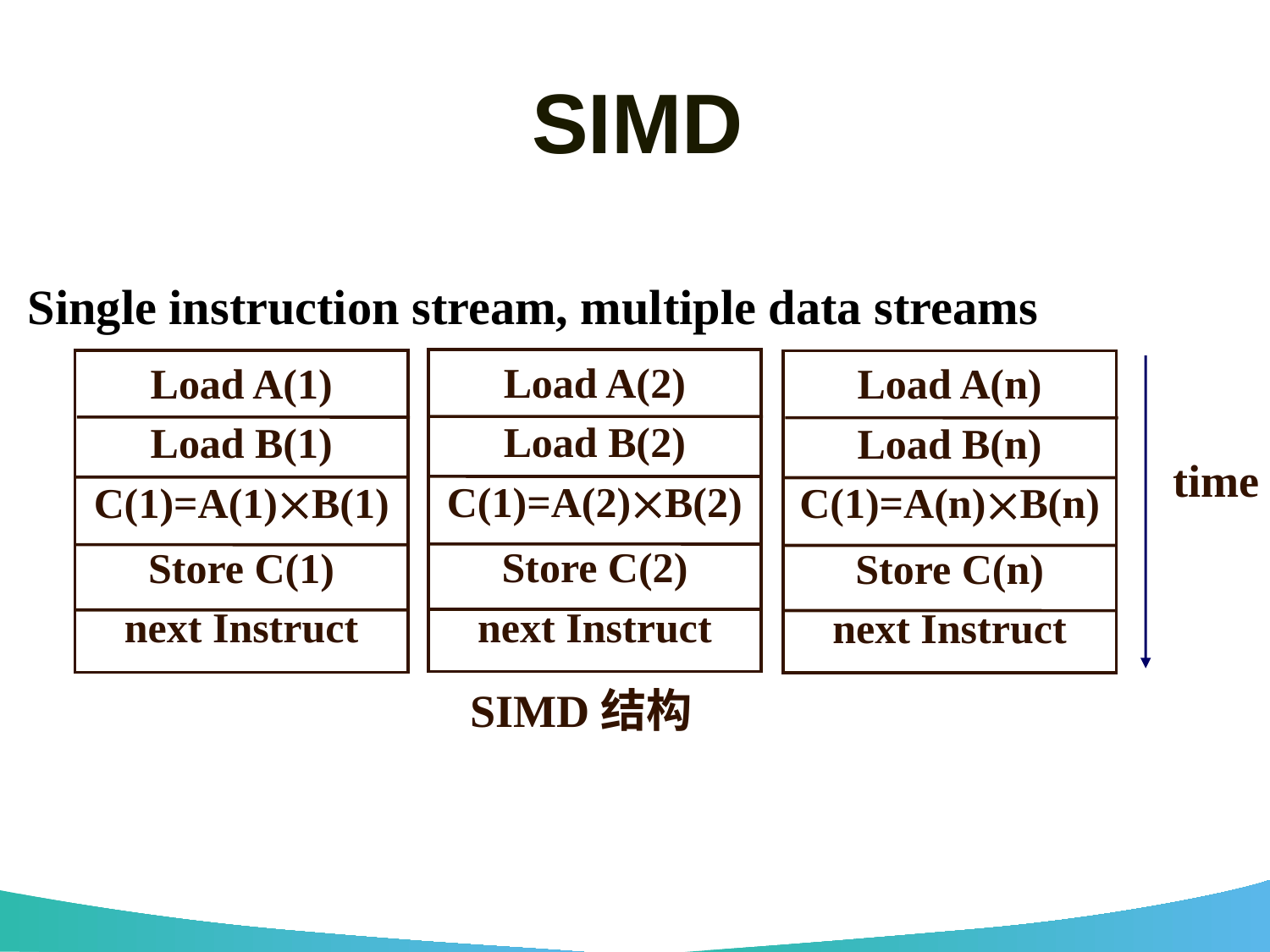

# SIMD
Single instruction stream, multiple data streams
Load A(2)
Load B(2)
C(1)=A(2)×B(2)
Store C(2)
next Instruct

Load A(1)
Load B(1)
C(1)=A(1)×B(1)
Store C(1)
next Instruct

Load A(n)
Load B(n)
C(1)=A(n)×B(n)
Store C(n)
next Instruct

time
SIMD结构